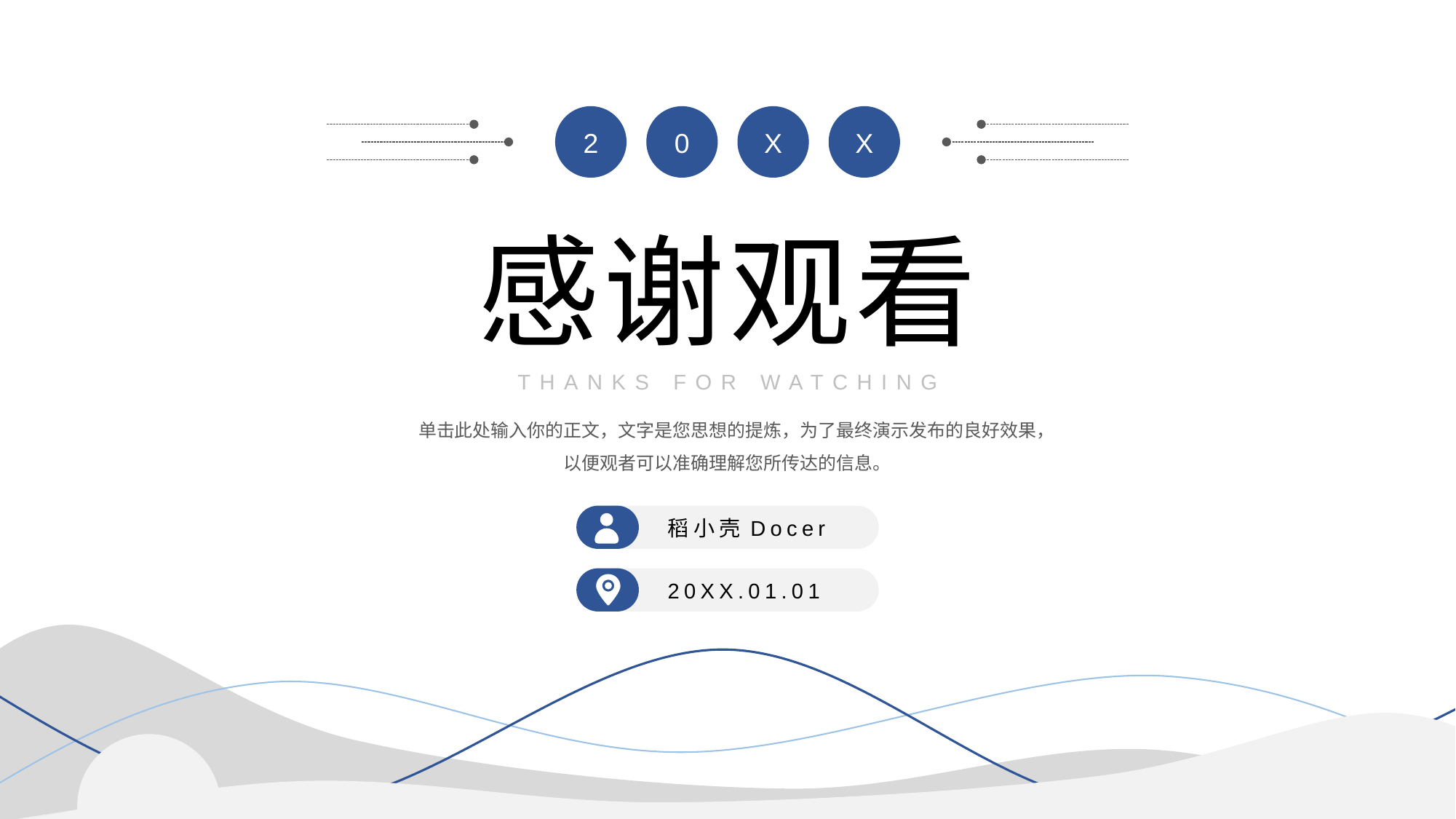

2
0
X
X
感谢观看
THANKS FOR WATCHING
单击此处输入你的正文，文字是您思想的提炼，为了最终演示发布的良好效果，以便观者可以准确理解您所传达的信息。

稻小壳Docer

20XX.01.01